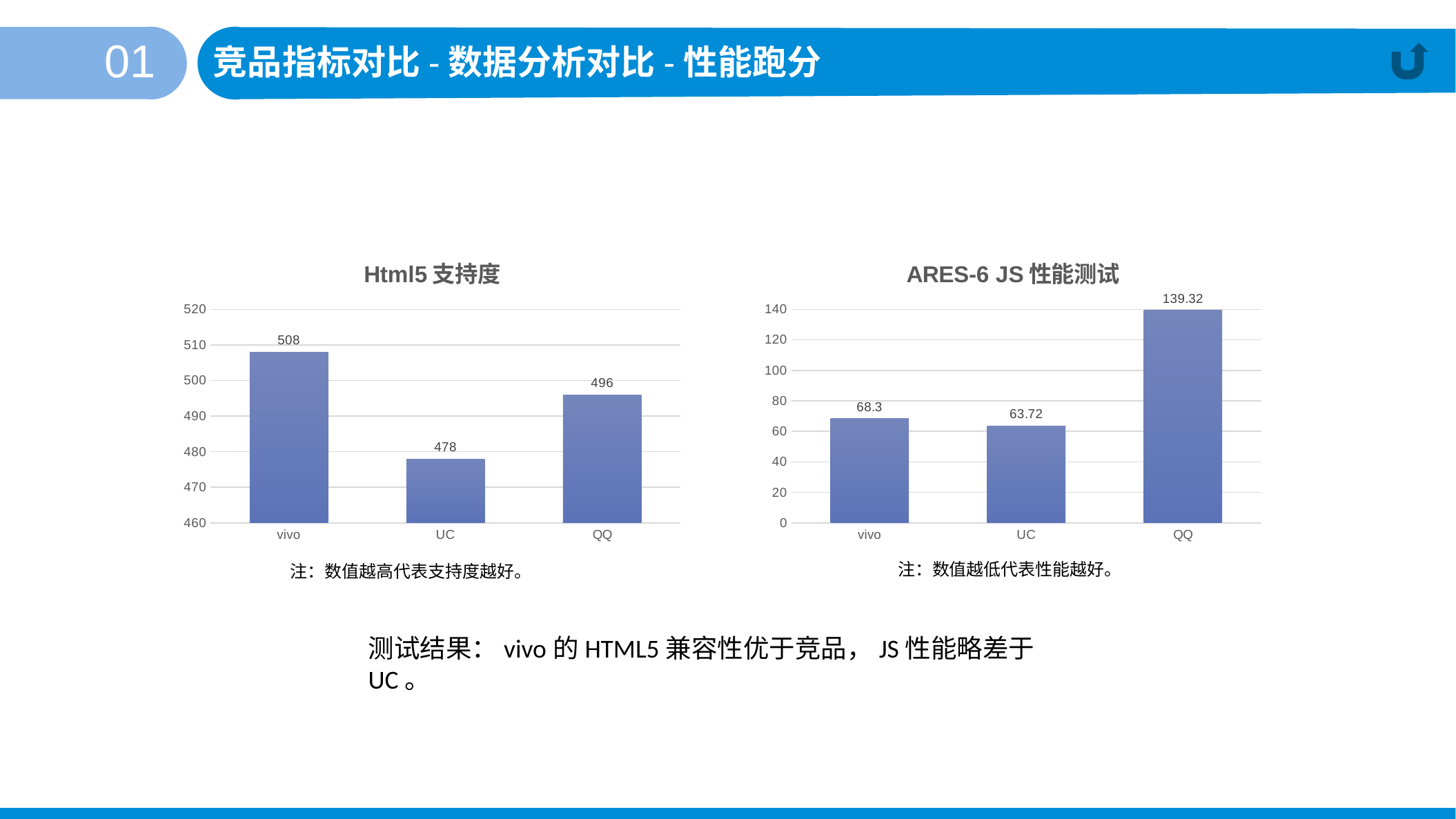

01

竞品指标对比-数据分析对比-性能跑分

### Chart:

| Category | Html5支持度 |
|---|---|
| vivo | 508.0 |
| UC | 478.0 |
| QQ | 496.0 |

### Chart:

| Category | ARES-6 JS性能测试 |
|---|---|
| vivo | 68.3 |
| UC | 63.72 |
| QQ | 139.32 |
注：数值越低代表性能越好。
注：数值越高代表支持度越好。
测试结果：vivo的HTML5兼容性优于竞品，JS性能略差于UC。